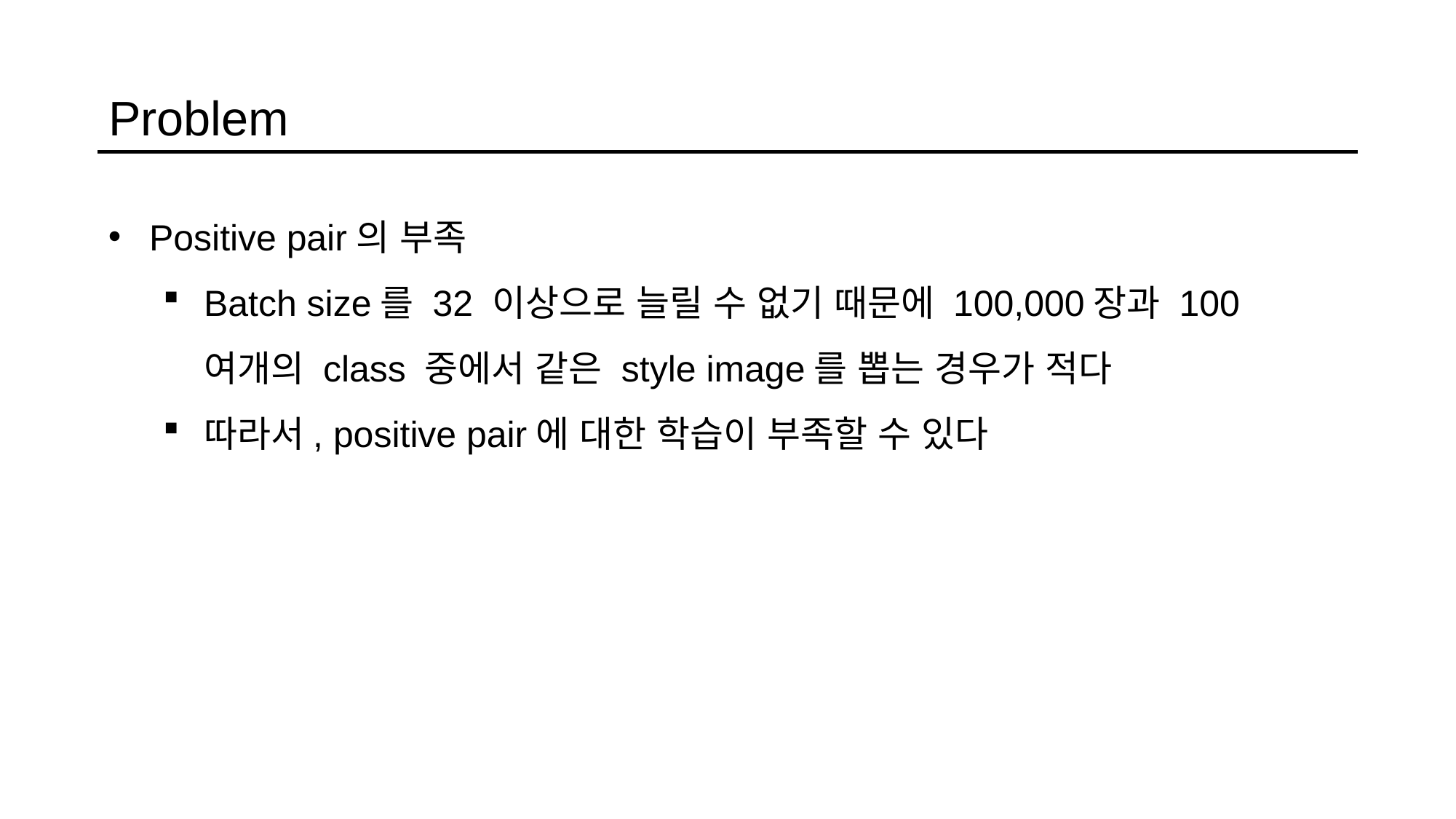

Problem
Positive pair의 부족
Batch size를 32 이상으로 늘릴 수 없기 때문에 100,000장과 100여개의 class 중에서 같은 style image를 뽑는 경우가 적다
따라서, positive pair에 대한 학습이 부족할 수 있다